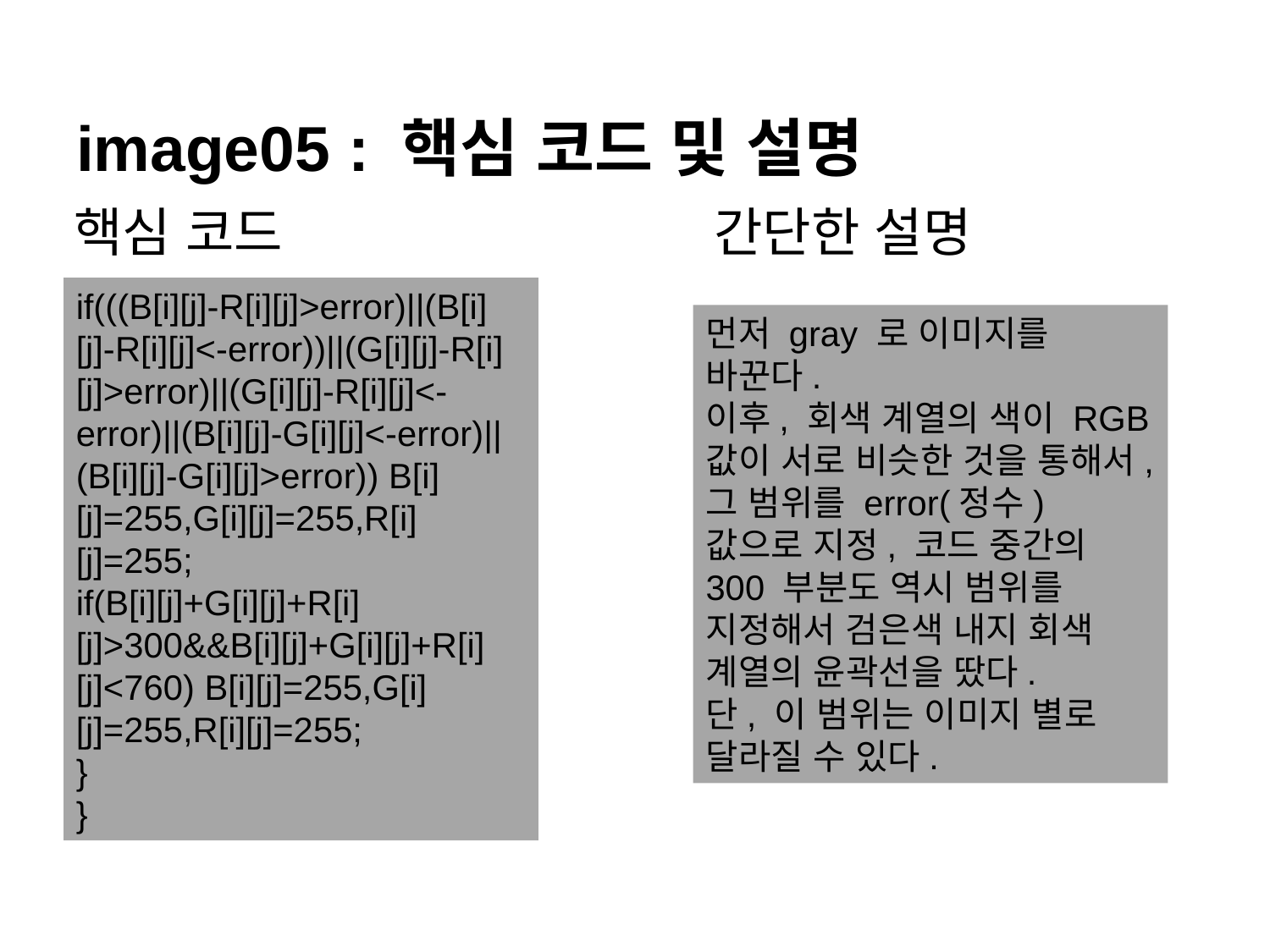

# image05 : 핵심 코드 및 설명
핵심 코드
간단한 설명
if(((B[i][j]-R[i][j]>error)||(B[i][j]-R[i][j]<-error))||(G[i][j]-R[i][j]>error)||(G[i][j]-R[i][j]<-error)||(B[i][j]-G[i][j]<-error)||(B[i][j]-G[i][j]>error)) B[i][j]=255,G[i][j]=255,R[i][j]=255;
if(B[i][j]+G[i][j]+R[i][j]>300&&B[i][j]+G[i][j]+R[i][j]<760) B[i][j]=255,G[i][j]=255,R[i][j]=255;
}
}
먼저 gray 로 이미지를 바꾼다.
이후, 회색 계열의 색이 RGB값이 서로 비슷한 것을 통해서, 그 범위를 error(정수) 값으로 지정, 코드 중간의 300 부분도 역시 범위를 지정해서 검은색 내지 회색 계열의 윤곽선을 땄다.
단, 이 범위는 이미지 별로 달라질 수 있다.